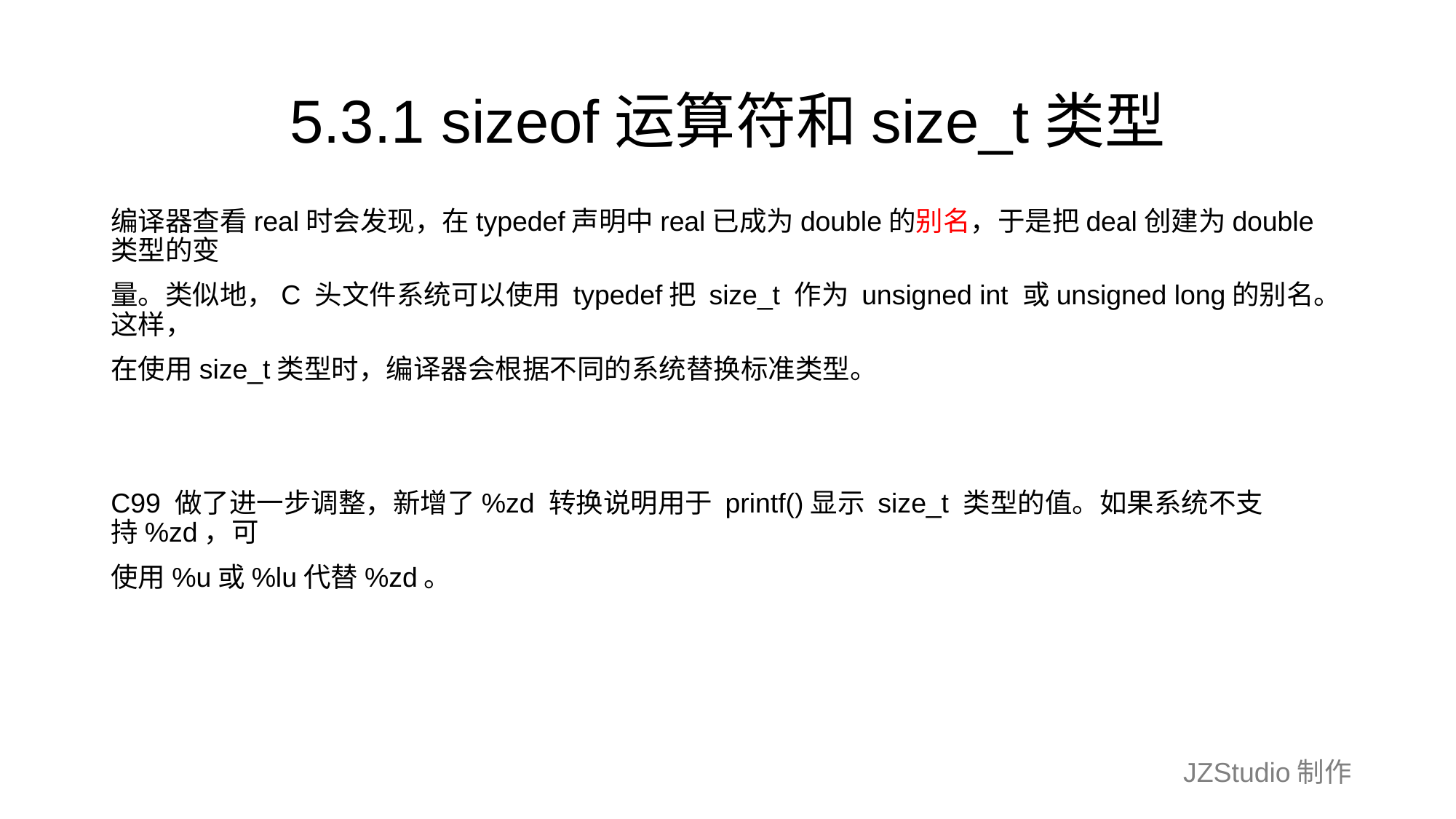

# 5.3.1 sizeof运算符和size_t类型
编译器查看real时会发现，在typedef声明中real已成为double的别名，于是把deal创建为double 类型的变
量。类似地，C 头文件系统可以使用 typedef把 size_t 作为 unsigned int 或unsigned long的别名。这样，
在使用size_t类型时，编译器会根据不同的系统替换标准类型。

C99 做了进一步调整，新增了%zd 转换说明用于 printf()显示 size_t 类型的值。如果系统不支持%zd，可
使用%u或%lu代替%zd。